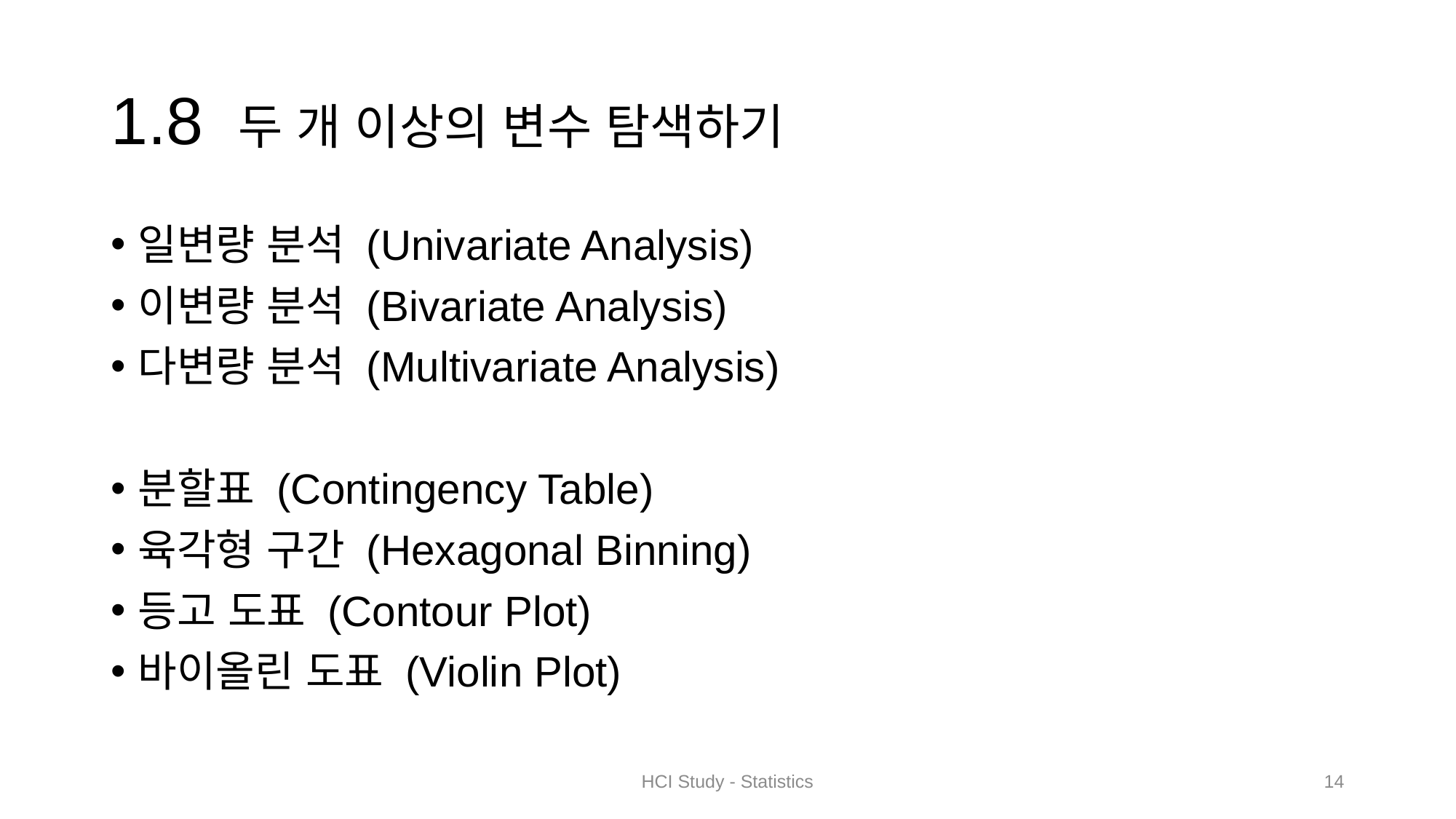

# 1.8 두 개 이상의 변수 탐색하기
일변량 분석 (Univariate Analysis)
이변량 분석 (Bivariate Analysis)
다변량 분석 (Multivariate Analysis)

분할표 (Contingency Table)
육각형 구간 (Hexagonal Binning)
등고 도표 (Contour Plot)
바이올린 도표 (Violin Plot)
HCI Study - Statistics
14